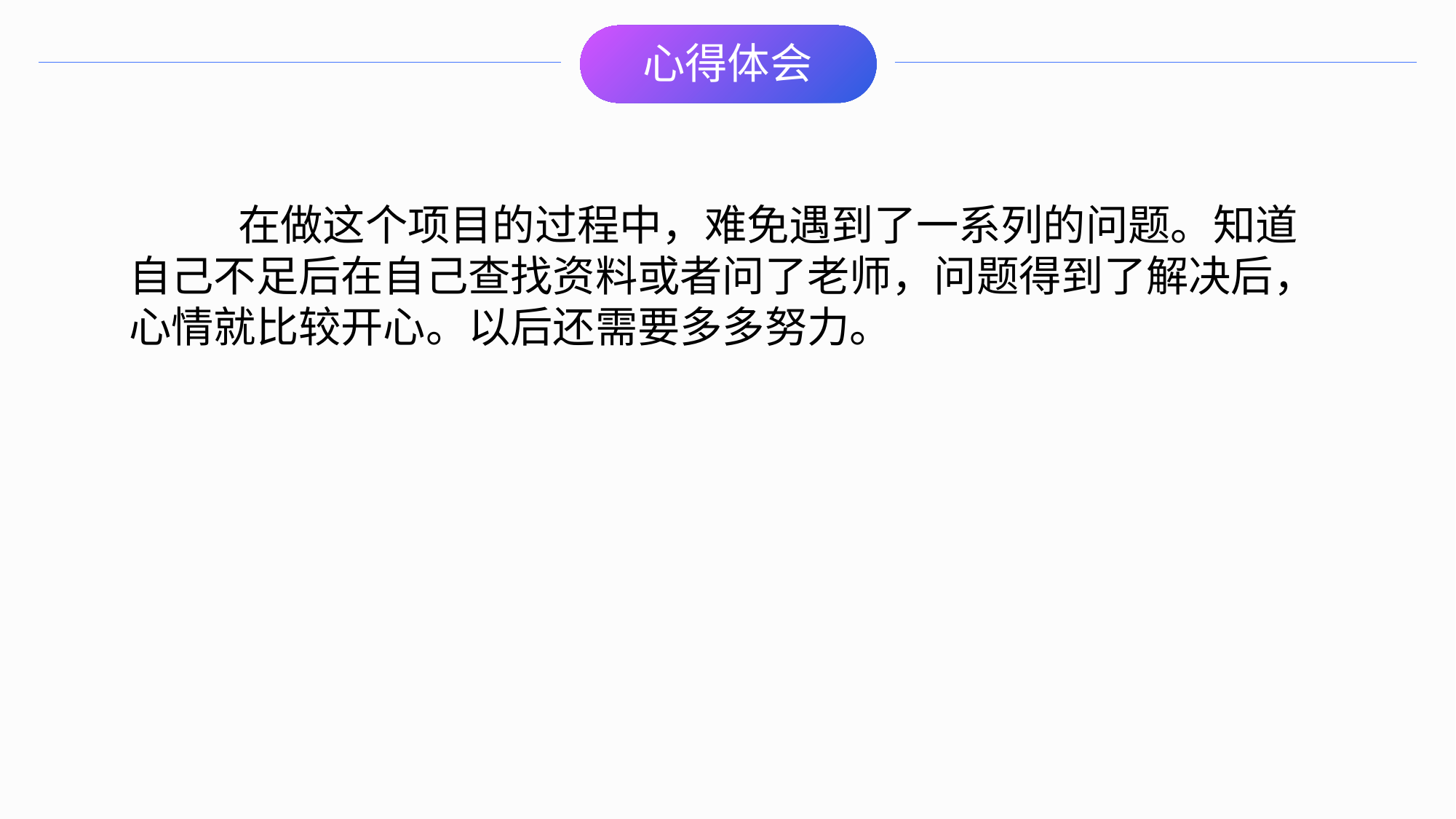

心得体会
	在做这个项目的过程中，难免遇到了一系列的问题。知道自己不足后在自己查找资料或者问了老师，问题得到了解决后，心情就比较开心。以后还需要多多努力。